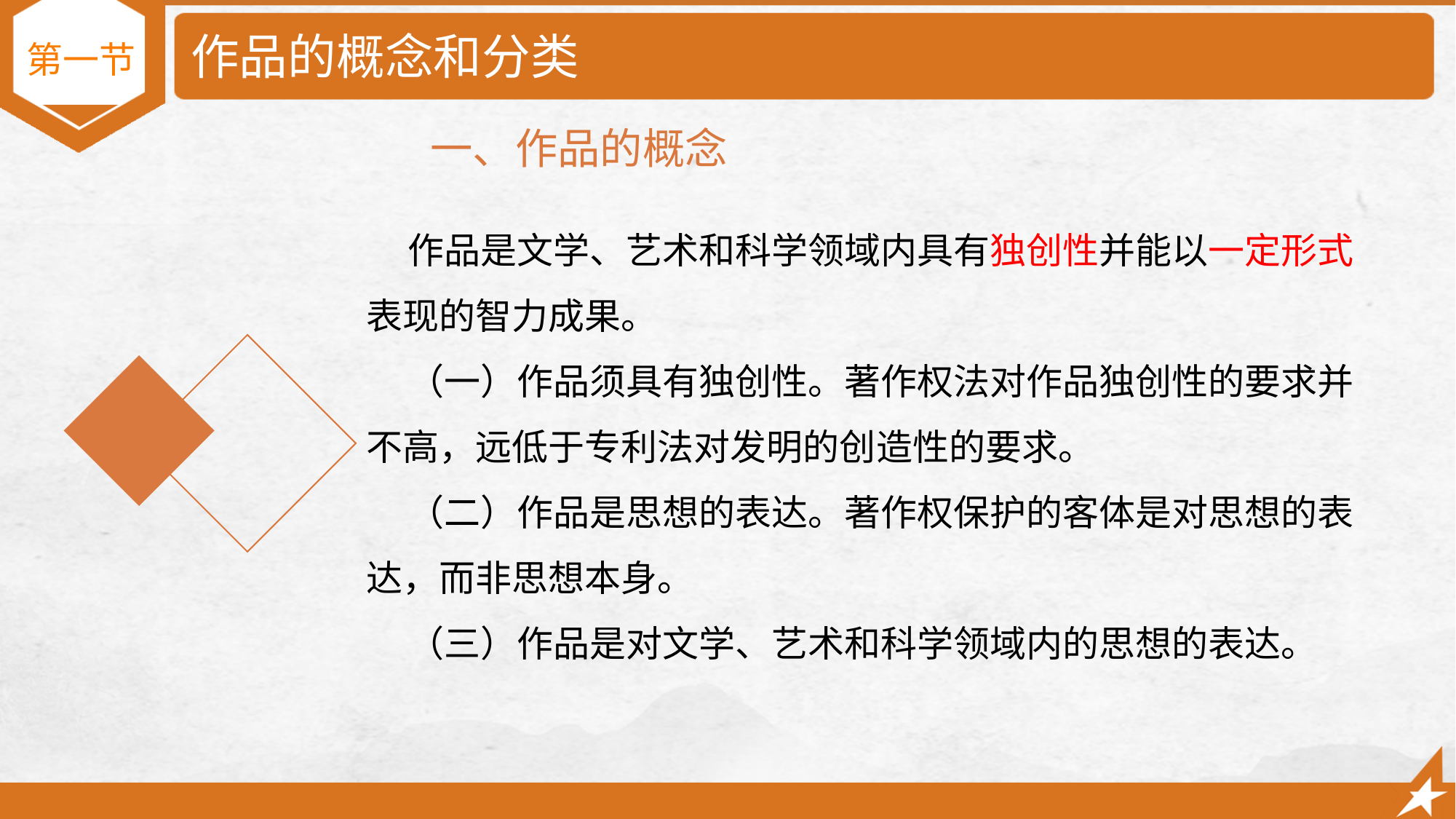

# 作品的概念和分类
第一节
一、作品的概念
    作品是文学、艺术和科学领域内具有独创性并能以一定形式表现的智力成果。
    （一）作品须具有独创性。著作权法对作品独创性的要求并不高，远低于专利法对发明的创造性的要求。
    （二）作品是思想的表达。著作权保护的客体是对思想的表达，而非思想本身。
    （三）作品是对文学、艺术和科学领域内的思想的表达。